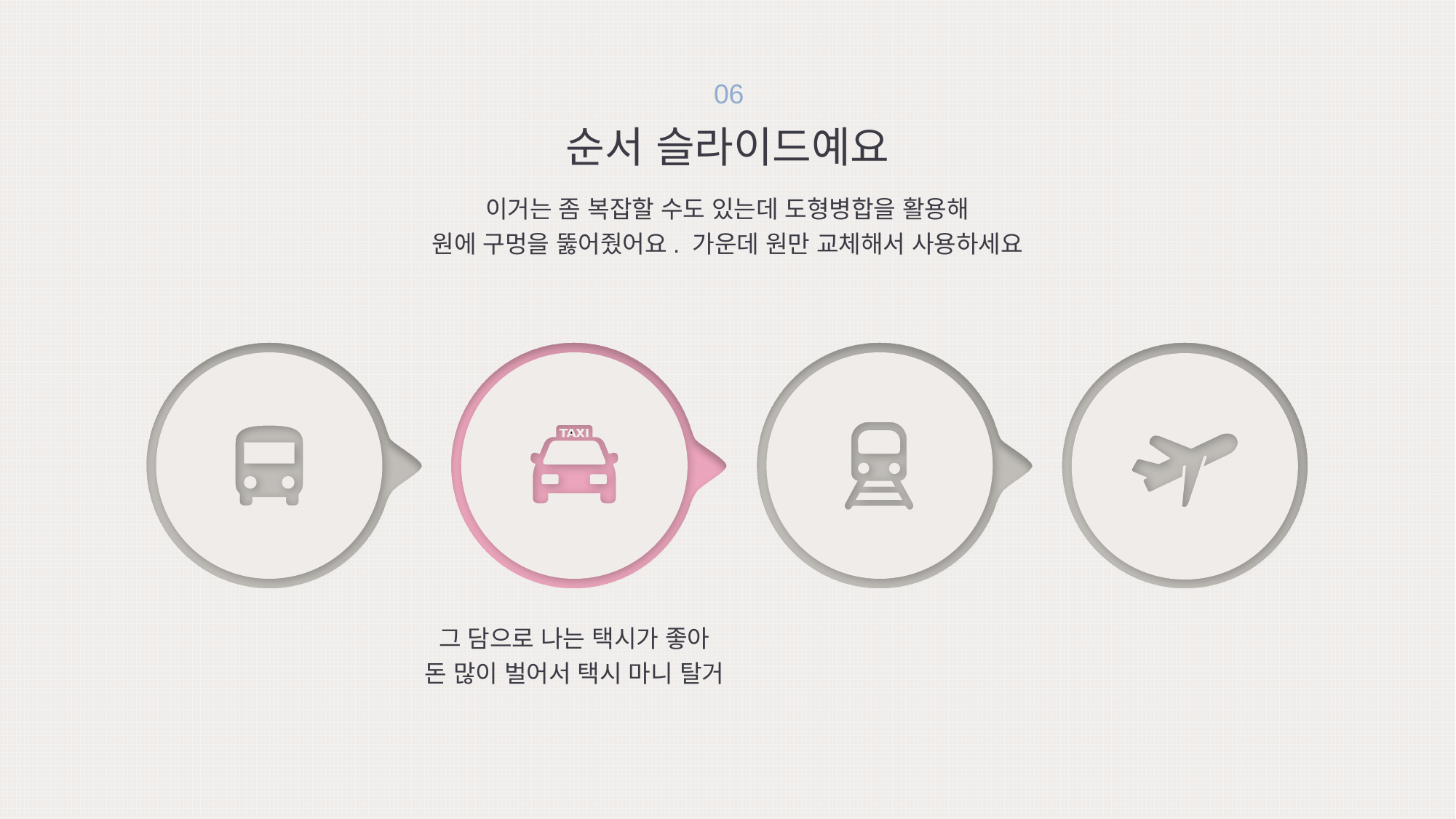

06
순서 슬라이드예요
이거는 좀 복잡할 수도 있는데 도형병합을 활용해
원에 구멍을 뚫어줬어요. 가운데 원만 교체해서 사용하세요

그 담으로 나는 택시가 좋아
돈 많이 벌어서 택시 마니 탈거